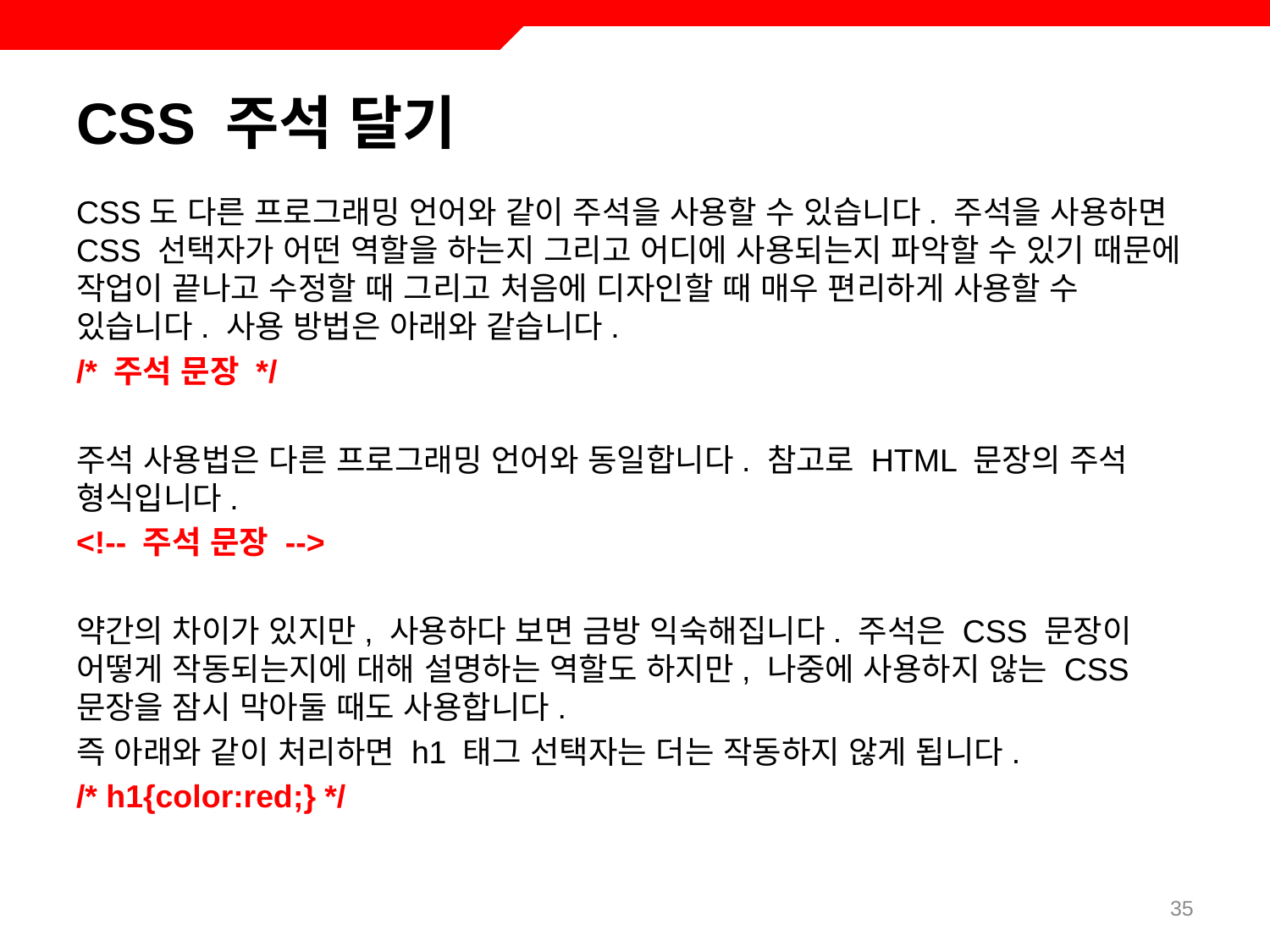

# CSS 주석 달기
CSS도 다른 프로그래밍 언어와 같이 주석을 사용할 수 있습니다. 주석을 사용하면 CSS 선택자가 어떤 역할을 하는지 그리고 어디에 사용되는지 파악할 수 있기 때문에 작업이 끝나고 수정할 때 그리고 처음에 디자인할 때 매우 편리하게 사용할 수 있습니다. 사용 방법은 아래와 같습니다.
/* 주석 문장 */

주석 사용법은 다른 프로그래밍 언어와 동일합니다. 참고로 HTML 문장의 주석 형식입니다.
<!-- 주석 문장 -->

약간의 차이가 있지만, 사용하다 보면 금방 익숙해집니다. 주석은 CSS 문장이 어떻게 작동되는지에 대해 설명하는 역할도 하지만, 나중에 사용하지 않는 CSS 문장을 잠시 막아둘 때도 사용합니다.
즉 아래와 같이 처리하면 h1 태그 선택자는 더는 작동하지 않게 됩니다.
/* h1{color:red;} */
35